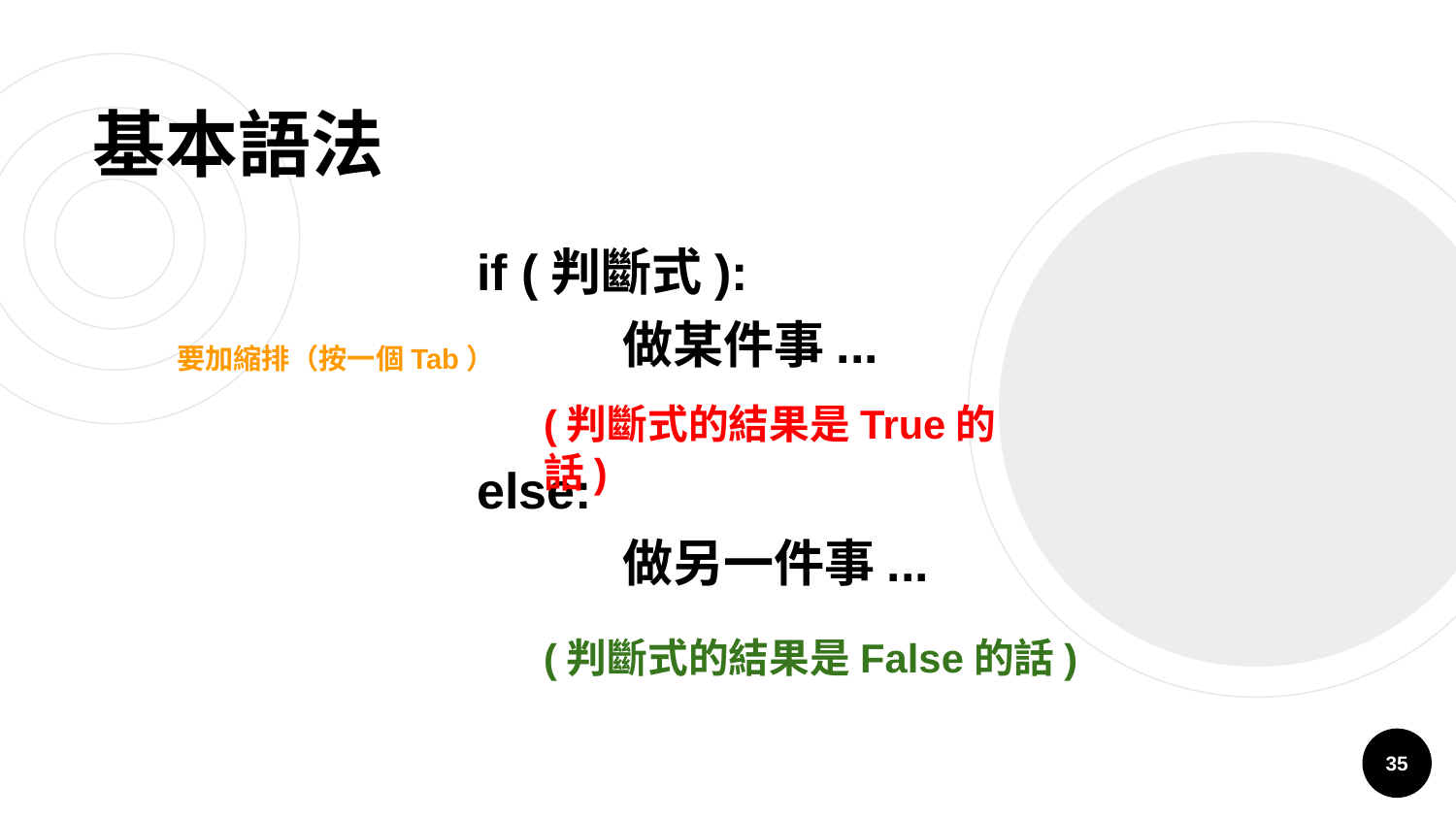

# 基本語法
if (判斷式):
	做某件事...

else:
	做另一件事...

要加縮排（按一個Tab）
(判斷式的結果是True的話)
(判斷式的結果是False的話)
35